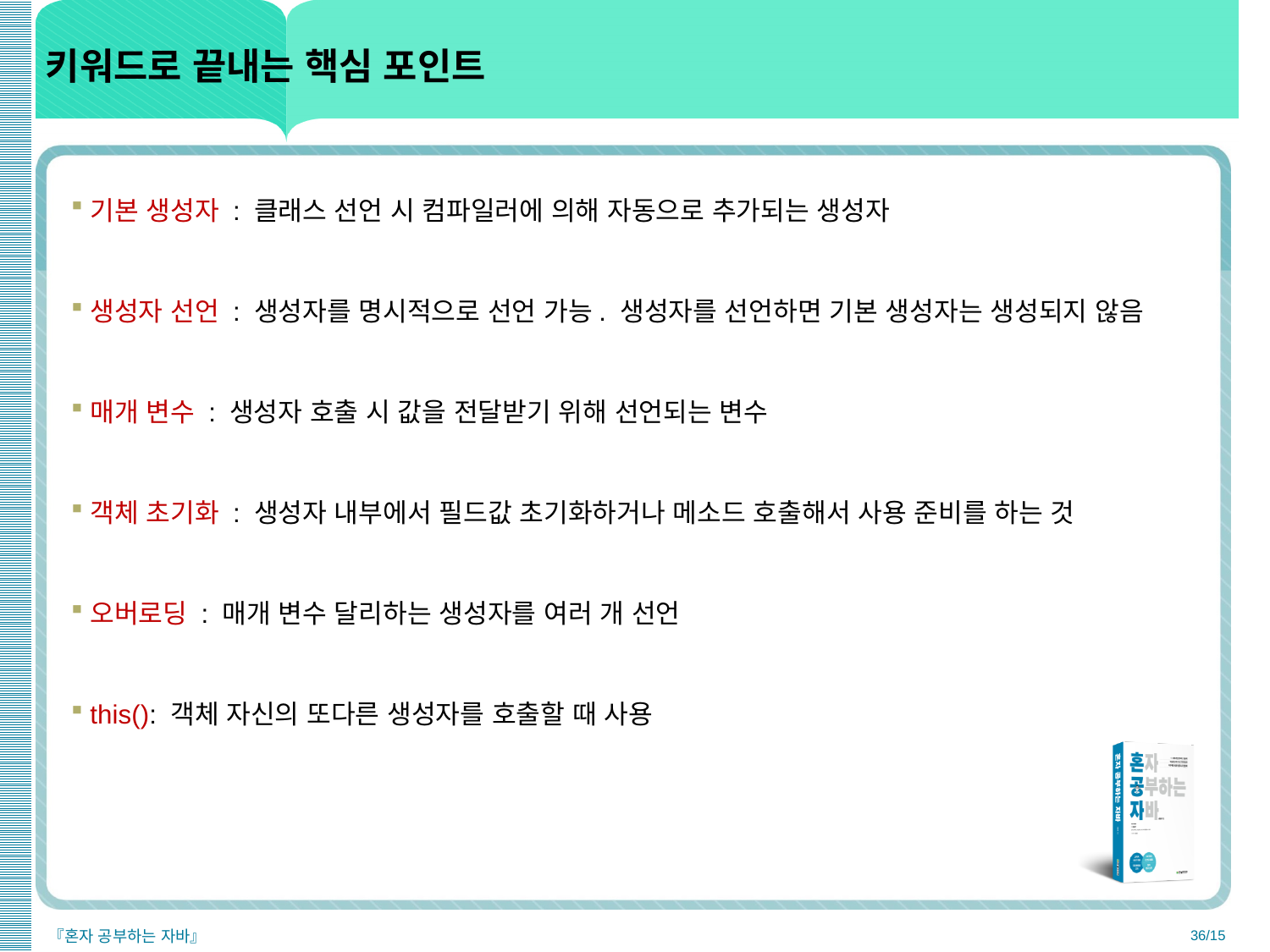

# 키워드로 끝내는 핵심 포인트

기본 생성자 : 클래스 선언 시 컴파일러에 의해 자동으로 추가되는 생성자

생성자 선언 : 생성자를 명시적으로 선언 가능. 생성자를 선언하면 기본 생성자는 생성되지 않음

매개 변수 : 생성자 호출 시 값을 전달받기 위해 선언되는 변수

객체 초기화 : 생성자 내부에서 필드값 초기화하거나 메소드 호출해서 사용 준비를 하는 것

오버로딩 : 매개 변수 달리하는 생성자를 여러 개 선언

this(): 객체 자신의 또다른 생성자를 호출할 때 사용